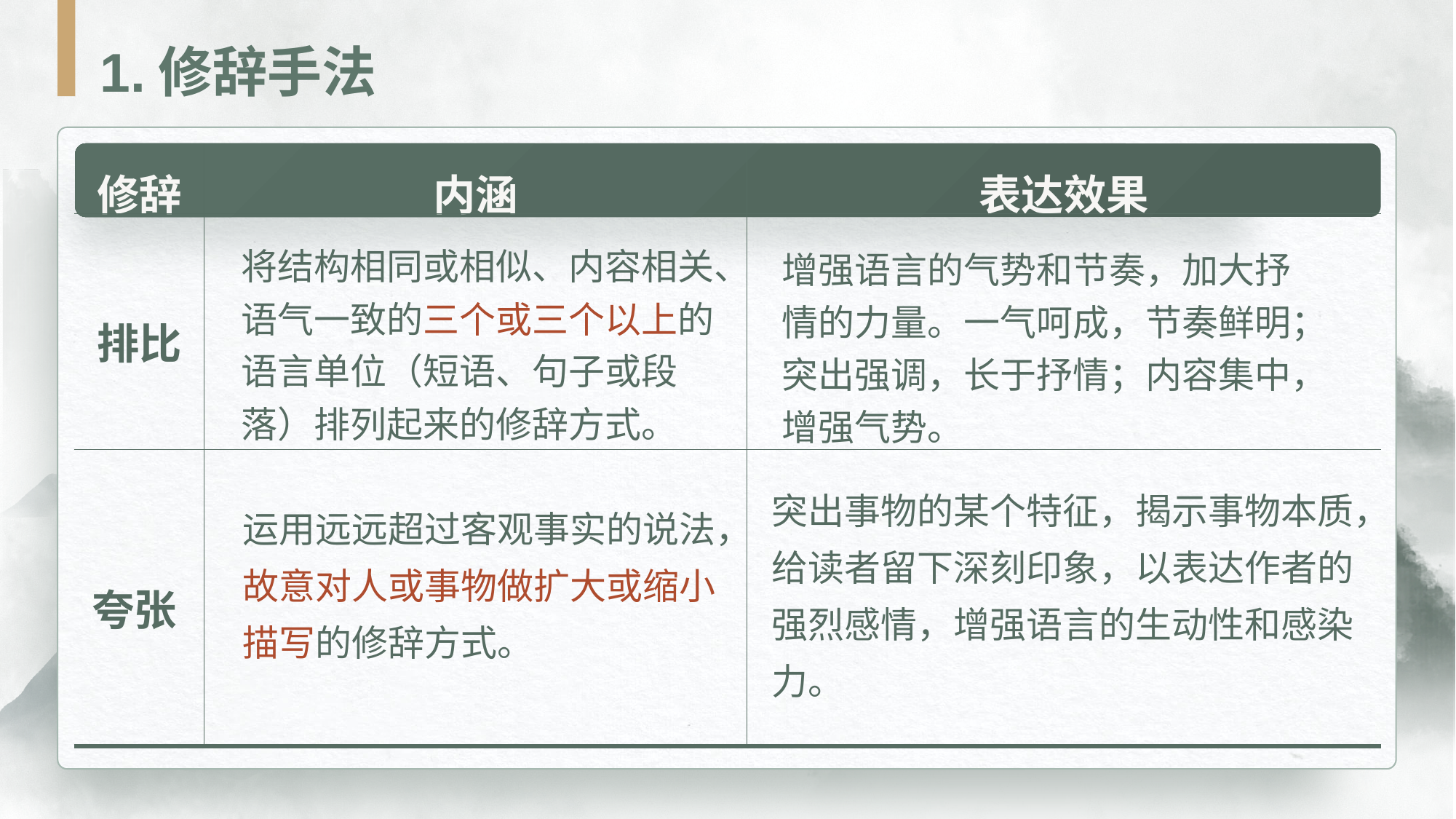

1.修辞手法

| 修辞 | 内涵 | 表达效果 |
| --- | --- | --- |
| 排比 |  |  |
| 夸张 |  |  |

将结构相同或相似、内容相关、语气一致的三个或三个以上的语言单位（短语、句子或段落）排列起来的修辞方式。
增强语言的气势和节奏，加大抒情的力量。一气呵成，节奏鲜明；突出强调，长于抒情；内容集中，增强气势。
突出事物的某个特征，揭示事物本质，给读者留下深刻印象，以表达作者的强烈感情，增强语言的生动性和感染力。
运用远远超过客观事实的说法，故意对人或事物做扩大或缩小描写的修辞方式。